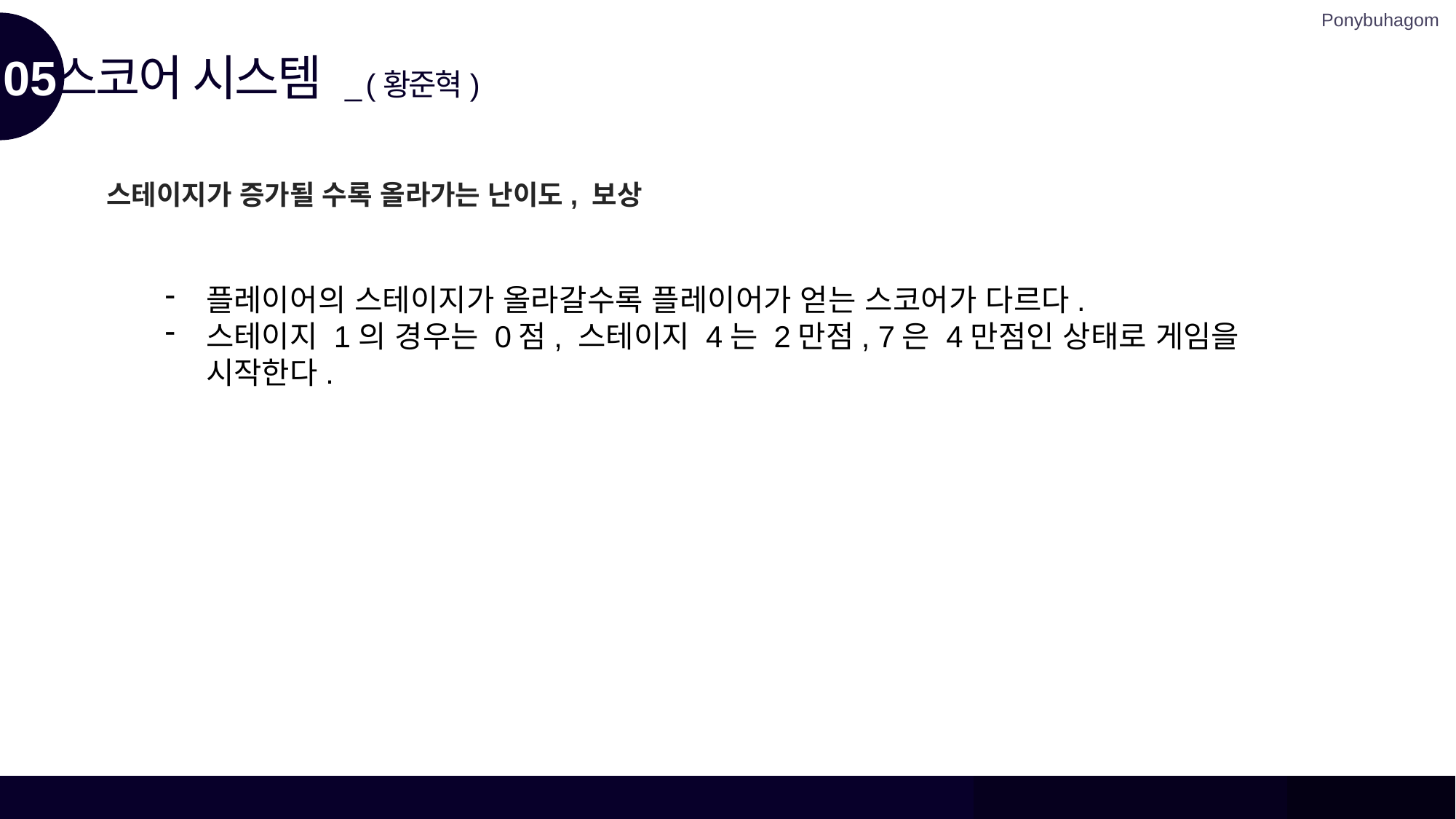

Ponybuhagom
05
스코어 시스템 _ (황준혁)
스테이지가 증가될 수록 올라가는 난이도, 보상
플레이어의 스테이지가 올라갈수록 플레이어가 얻는 스코어가 다르다.
스테이지 1의 경우는 0점, 스테이지 4는 2만점, 7은 4만점인 상태로 게임을 시작한다.